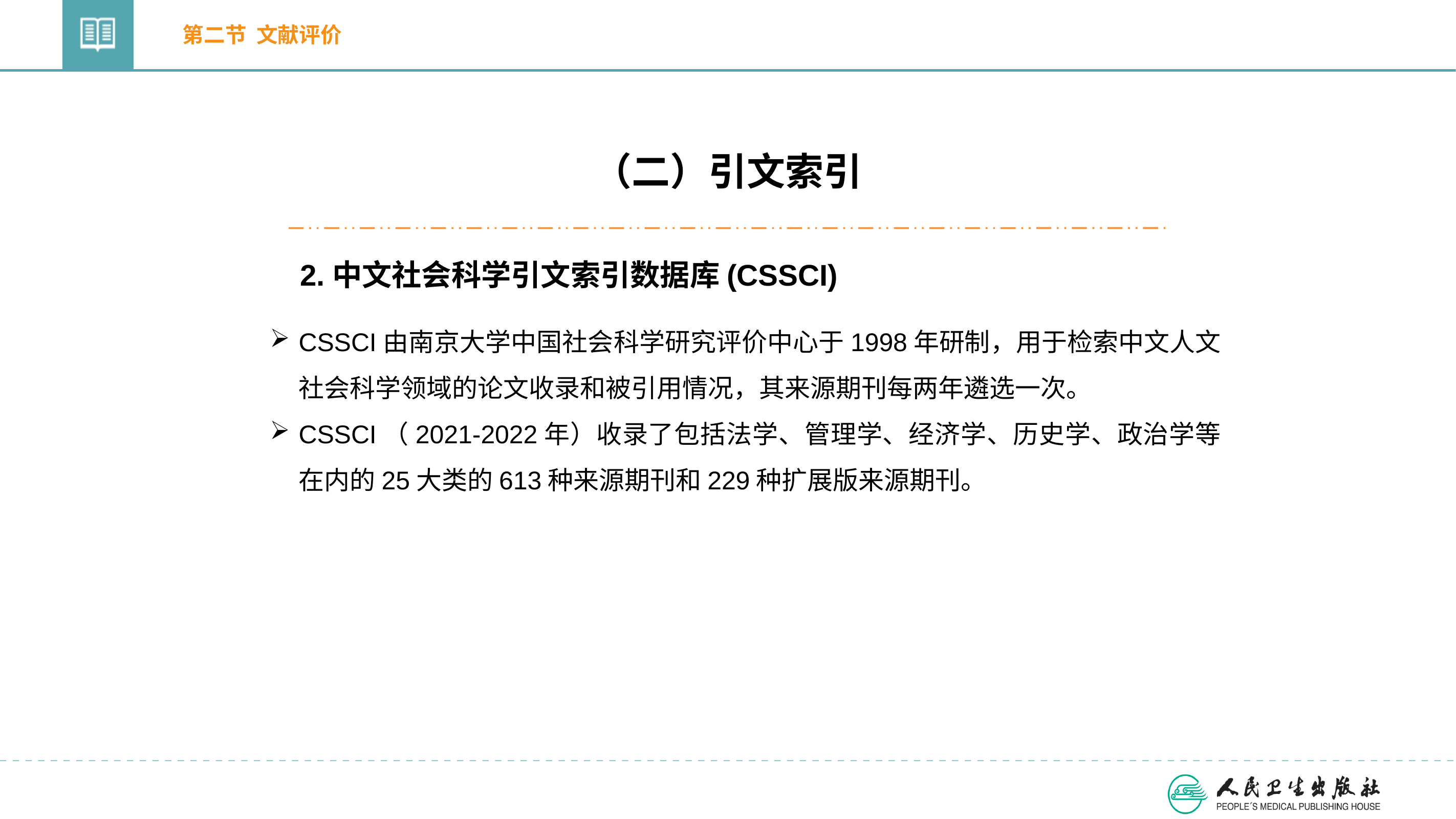

第二节  文献评价
（二）引文索引

2.中文社会科学引文索引数据库(CSSCI)

CSSCI由南京大学中国社会科学研究评价中心于1998年研制，用于检索中文人文社会科学领域的论文收录和被引用情况，其来源期刊每两年遴选一次。
CSSCI（2021-2022年）收录了包括法学、管理学、经济学、历史学、政治学等在内的25大类的613种来源期刊和229种扩展版来源期刊。